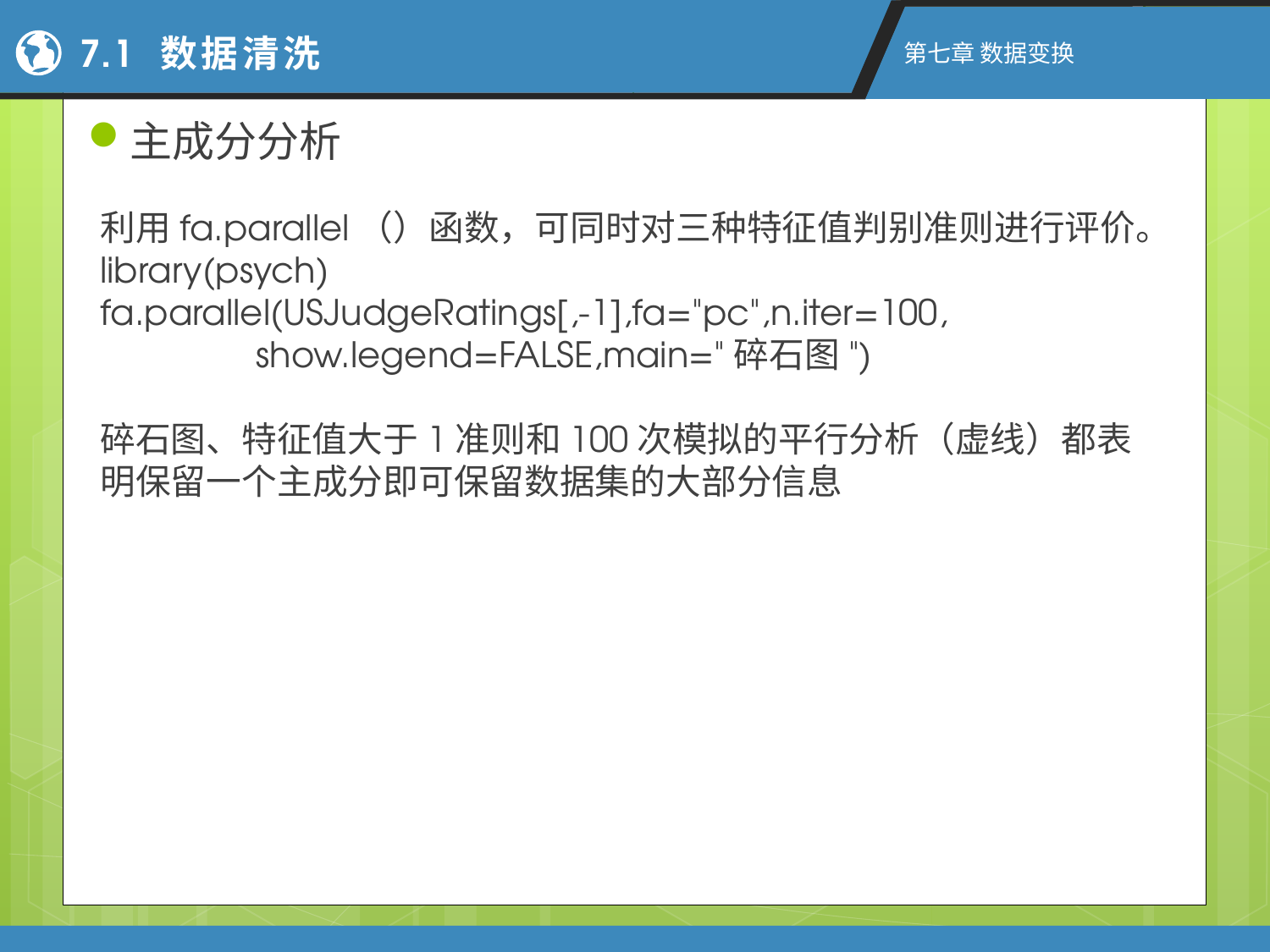

7.1 数据清洗

第七章 数据变换
主成分分析
利用fa.parallel（）函数，可同时对三种特征值判别准则进行评价。
library(psych)
fa.parallel(USJudgeRatings[,-1],fa="pc",n.iter=100,
                show.legend=FALSE,main="碎石图")

碎石图、特征值大于1准则和100次模拟的平行分析（虚线）都表明保留一个主成分即可保留数据集的大部分信息